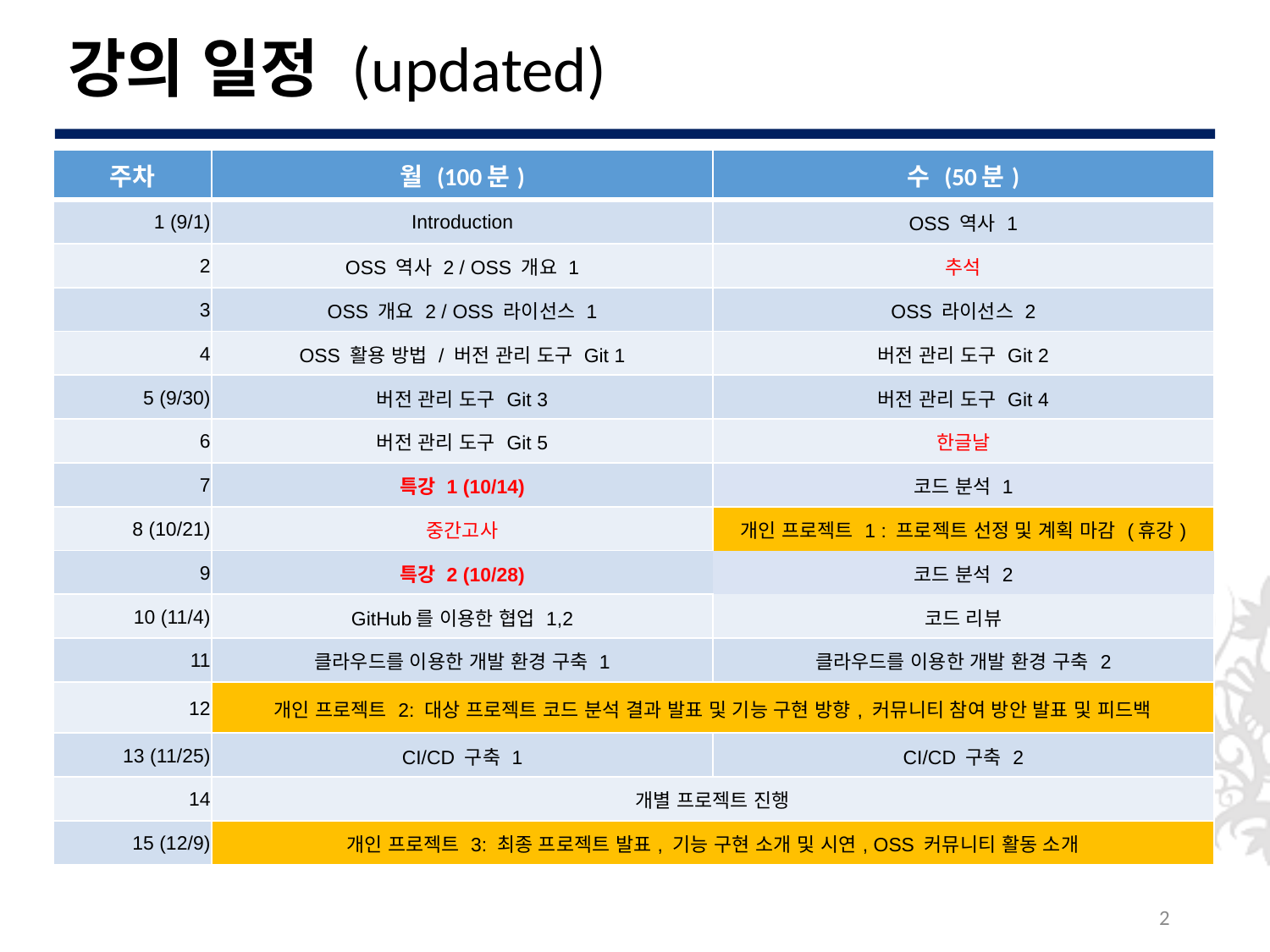

# 강의 일정 (updated)
| 주차 | 월 (100분) | 수 (50분) |
| --- | --- | --- |
| 1 (9/1) | Introduction | OSS 역사 1 |
| 2 | OSS 역사 2 / OSS 개요 1 | 추석 |
| 3 | OSS 개요 2 / OSS 라이선스 1 | OSS 라이선스 2 |
| 4 | OSS 활용 방법 / 버전 관리 도구 Git 1 | 버전 관리 도구 Git 2 |
| 5 (9/30) | 버전 관리 도구 Git 3 | 버전 관리 도구 Git 4 |
| 6 | 버전 관리 도구 Git 5 | 한글날 |
| 7 | 특강 1 (10/14) | 코드 분석 1 |
| 8 (10/21) | 중간고사 | 개인 프로젝트 1 : 프로젝트 선정 및 계획 마감 (휴강) |
| 9 | 특강 2 (10/28) | 코드 분석 2 |
| 10 (11/4) | GitHub를 이용한 협업 1,2 | 코드 리뷰 |
| 11 | 클라우드를 이용한 개발 환경 구축 1 | 클라우드를 이용한 개발 환경 구축 2 |
| 12 | 개인 프로젝트 2: 대상 프로젝트 코드 분석 결과 발표 및 기능 구현 방향, 커뮤니티 참여 방안 발표 및 피드백 |  |
| 13 (11/25) | CI/CD 구축 1 | CI/CD 구축 2 |
| 14 | 개별 프로젝트 진행 |  |
| 15 (12/9) | 개인 프로젝트 3: 최종 프로젝트 발표, 기능 구현 소개 및 시연, OSS 커뮤니티 활동 소개 |  |
2